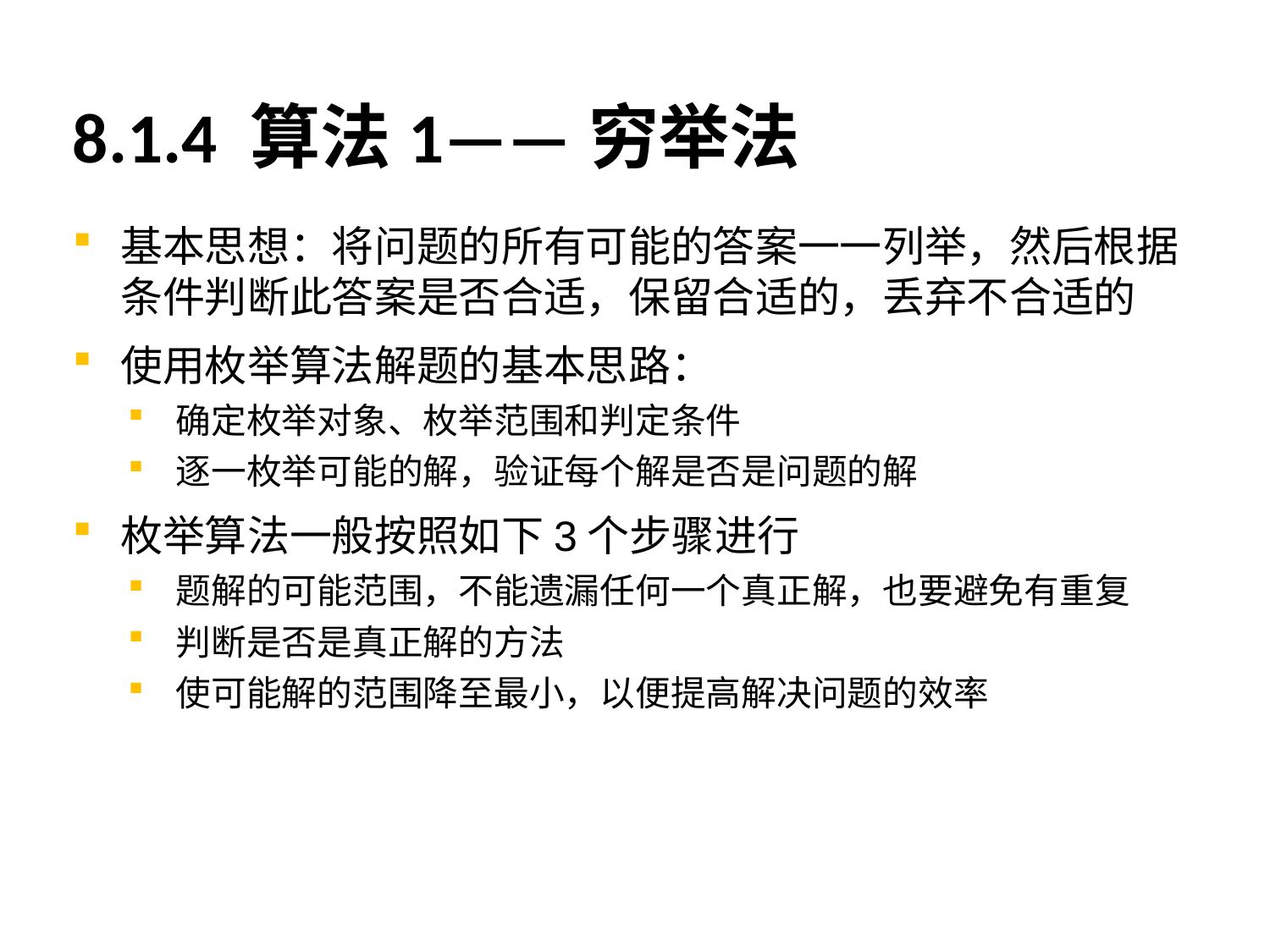

# 8.1.4 算法1——穷举法
基本思想：将问题的所有可能的答案一一列举，然后根据条件判断此答案是否合适，保留合适的，丢弃不合适的
使用枚举算法解题的基本思路：
确定枚举对象、枚举范围和判定条件
逐一枚举可能的解，验证每个解是否是问题的解
枚举算法一般按照如下3个步骤进行
题解的可能范围，不能遗漏任何一个真正解，也要避免有重复
判断是否是真正解的方法
使可能解的范围降至最小，以便提高解决问题的效率